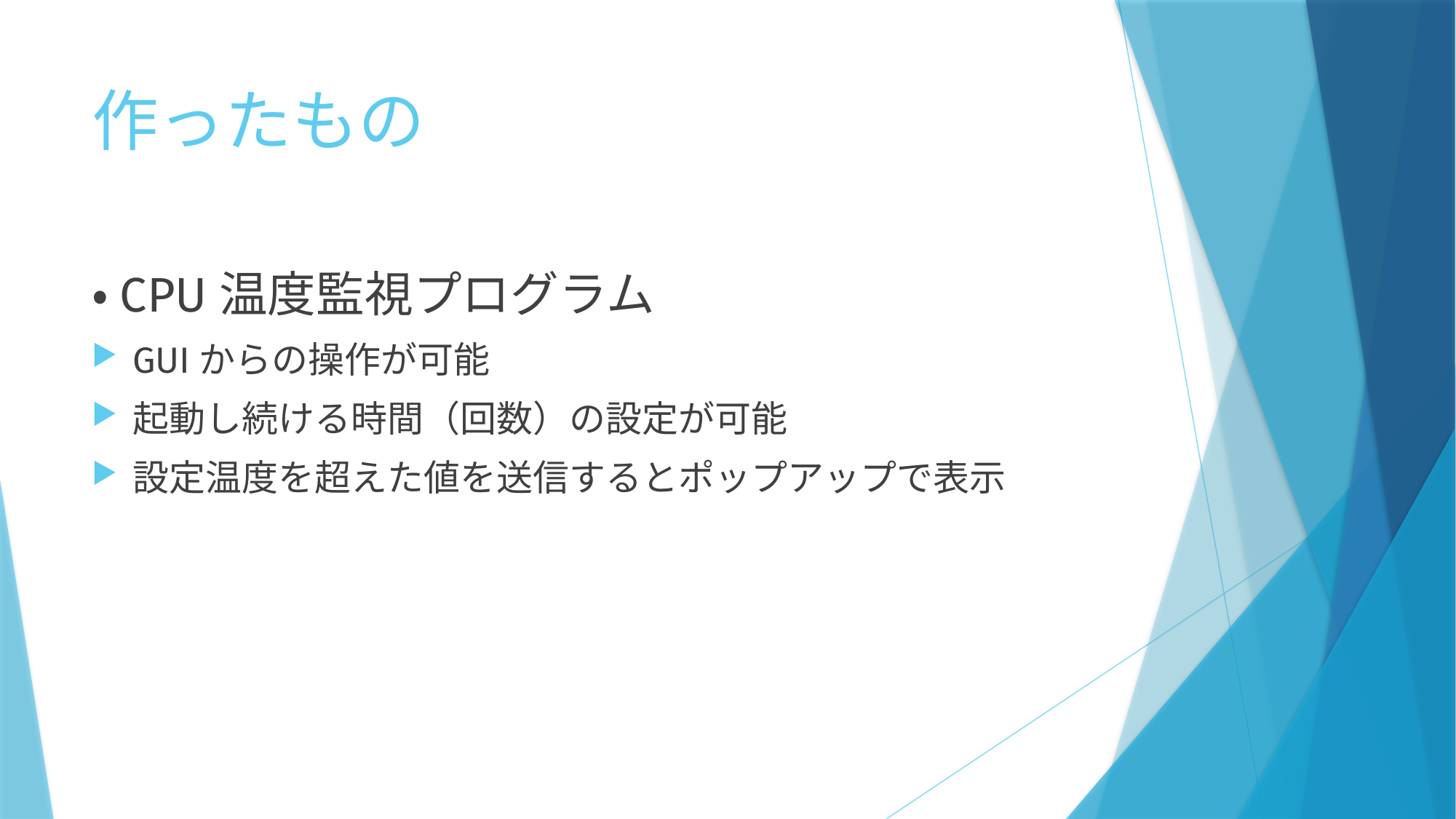

# 作ったもの
・CPU温度監視プログラム
GUIからの操作が可能
起動し続ける時間（回数）の設定が可能
設定温度を超えた値を送信するとポップアップで表示